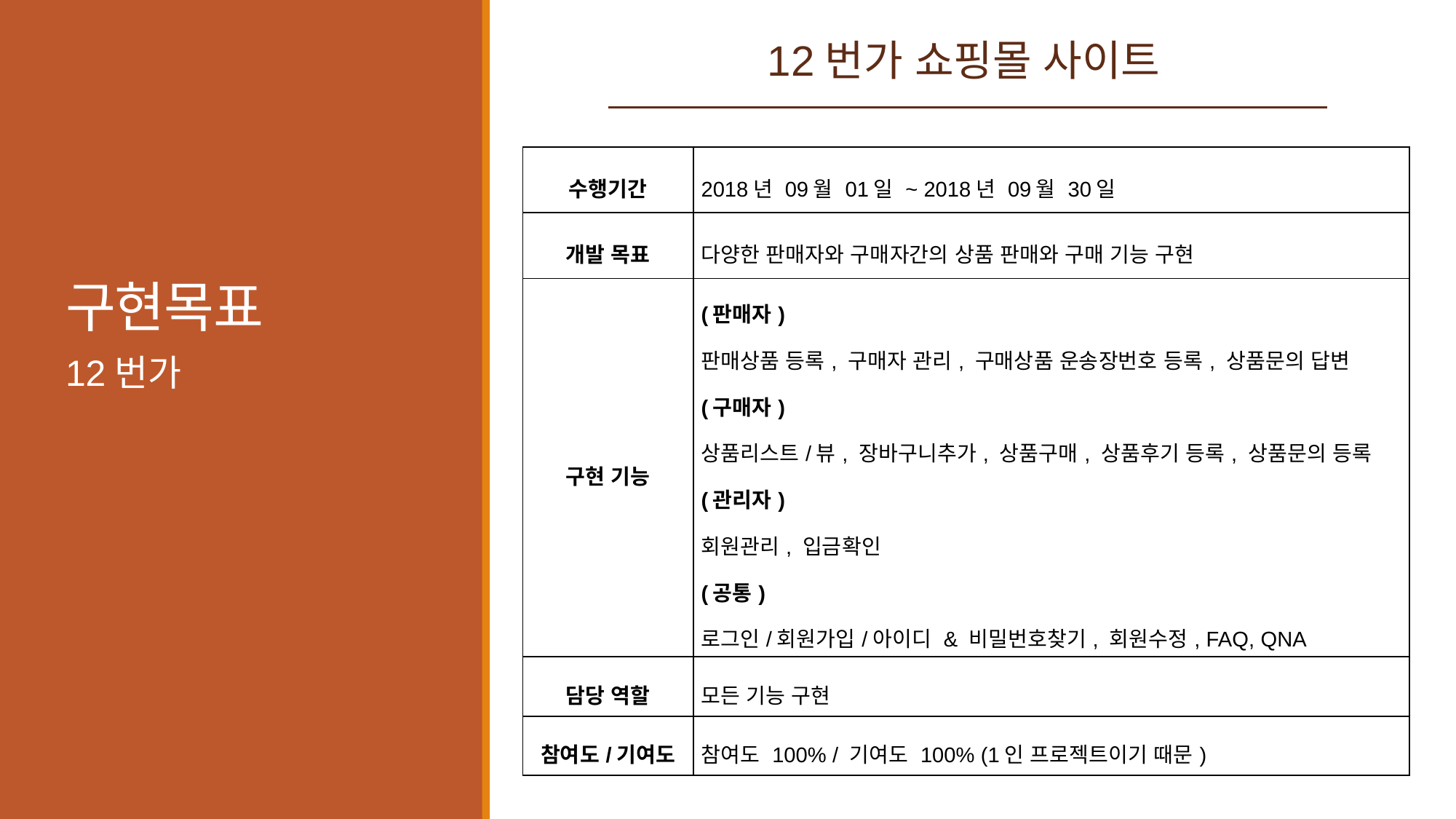

12번가 쇼핑몰 사이트
# 구현목표
| 수행기간 | 2018년 09월 01일 ~ 2018년 09월 30일 |
| --- | --- |
| 개발 목표 | 다양한 판매자와 구매자간의 상품 판매와 구매 기능 구현 |
| 구현 기능 | (판매자) 판매상품 등록, 구매자 관리, 구매상품 운송장번호 등록, 상품문의 답변 (구매자) 상품리스트/뷰, 장바구니추가, 상품구매, 상품후기 등록, 상품문의 등록 (관리자) 회원관리, 입금확인 (공통) 로그인/회원가입/아이디 & 비밀번호찾기, 회원수정, FAQ, QNA |
| 담당 역할 | 모든 기능 구현 |
| 참여도/기여도 | 참여도 100% / 기여도 100% (1인 프로젝트이기 때문) |
12번가